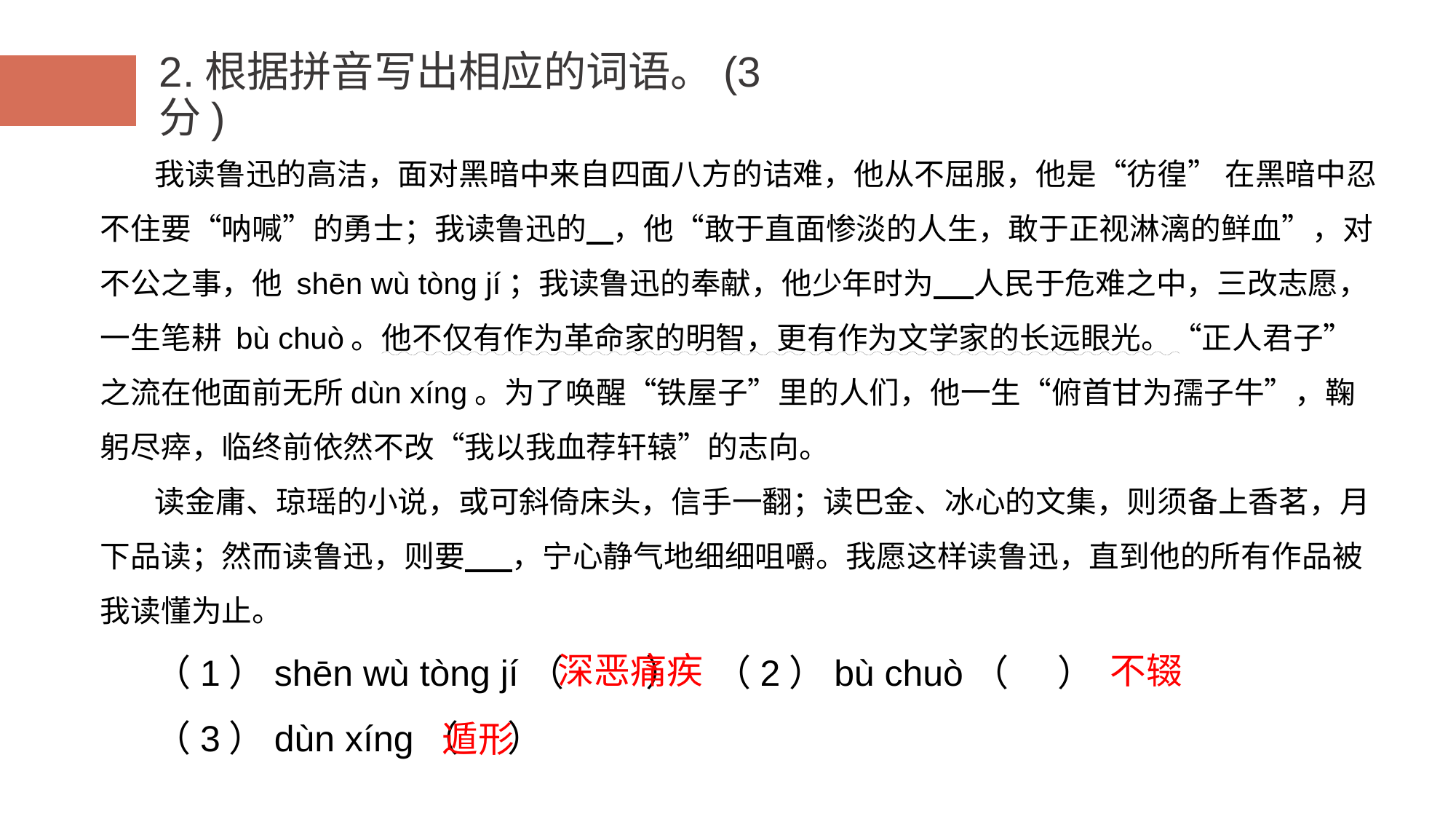

# 2.根据拼音写出相应的词语。(3分)
我读鲁迅的高洁，面对黑暗中来自四面八方的诘难，他从不屈服，他是“彷徨” 在黑暗中忍不住要“呐喊”的勇士；我读鲁迅的    ，他“敢于直面惨淡的人生，敢于正视淋漓的鲜血”，对不公之事，他 shēn wù tòng jí；我读鲁迅的奉献，他少年时为      人民于危难之中，三改志愿，一生笔耕 bù chuò。他不仅有作为革命家的明智，更有作为文学家的长远眼光。“正人君子”之流在他面前无所dùn xíng。为了唤醒“铁屋子”里的人们，他一生“俯首甘为孺子牛”，鞠躬尽瘁，临终前依然不改“我以我血荐轩辕”的志向。
读金庸、琼瑶的小说，或可斜倚床头，信手一翻；读巴金、冰心的文集，则须备上香茗，月下品读；然而读鲁迅，则要       ，宁心静气地细细咀嚼。我愿这样读鲁迅，直到他的所有作品被我读懂为止。
（1）shēn wù tòng jí（          ）    （2）bù chuò（      ）
（3）dùn xíng（      ）
深恶痛疾
不辍
遁形